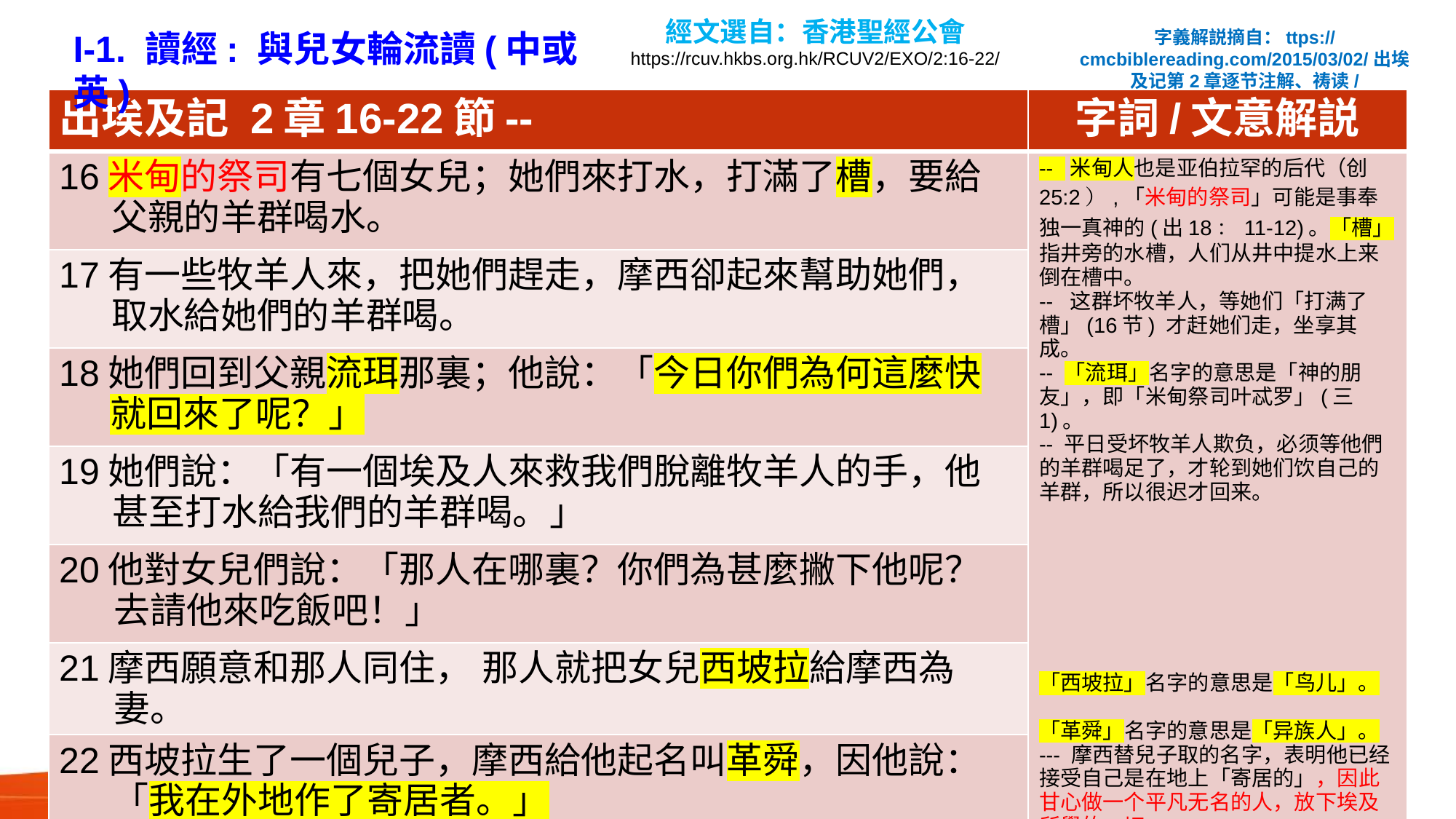

經文選自：香港聖經公會
https://rcuv.hkbs.org.hk/RCUV2/EXO/2:16-22/

I-1. 讀經: 與兒女輪流讀(中或英)
字義解説摘自：ttps://cmcbiblereading.com/2015/03/02/出埃及记第2章逐节注解、祷读/
| 出埃及記 2章16-22節-- | 字詞/文意解説 |
| --- | --- |
| 16米甸的祭司有七個女兒；她們來打水，打滿了槽，要給父親的羊群喝水。 | -- 米甸人也是亚伯拉罕的后代（创25:2）,「米甸的祭司」可能是事奉独一真神的(出18：11-12)。「槽」指井旁的水槽，人们从井中提水上来倒在槽中。 -- 这群坏牧羊人，等她们「打满了槽」(16节) 才赶她们走，坐享其成。 -- 「流珥」名字的意思是「神的朋友」，即「米甸祭司叶忒罗」(三1)。 -- 平日受坏牧羊人欺负，必须等他們的羊群喝足了，才轮到她们饮自己的羊群，所以很迟才回来。 「西坡拉」名字的意思是「鸟儿」。 「革舜」名字的意思是「异族人」。 --- 摩西替兒子取的名字，表明他已经接受自己是在地上「寄居的」，因此甘心做一个平凡无名的人，放下埃及所學的一切。 |
| 17有一些牧羊人來，把她們趕走，摩西卻起來幫助她們，取水給她們的羊群喝。 |  |
| 18她們回到父親流珥那裏；他說：「今日你們為何這麼快就回來了呢？」 |  |
| 19她們說：「有一個埃及人來救我們脫離牧羊人的手，他甚至打水給我們的羊群喝。」 |  |
| 20他對女兒們說：「那人在哪裏？你們為甚麼撇下他呢？去請他來吃飯吧！」 |  |
| 21摩西願意和那人同住， 那人就把女兒西坡拉給摩西為妻。 |  |
| 22西坡拉生了一個兒子，摩西給他起名叫革舜，因他說：「我在外地作了寄居者。」 |  |